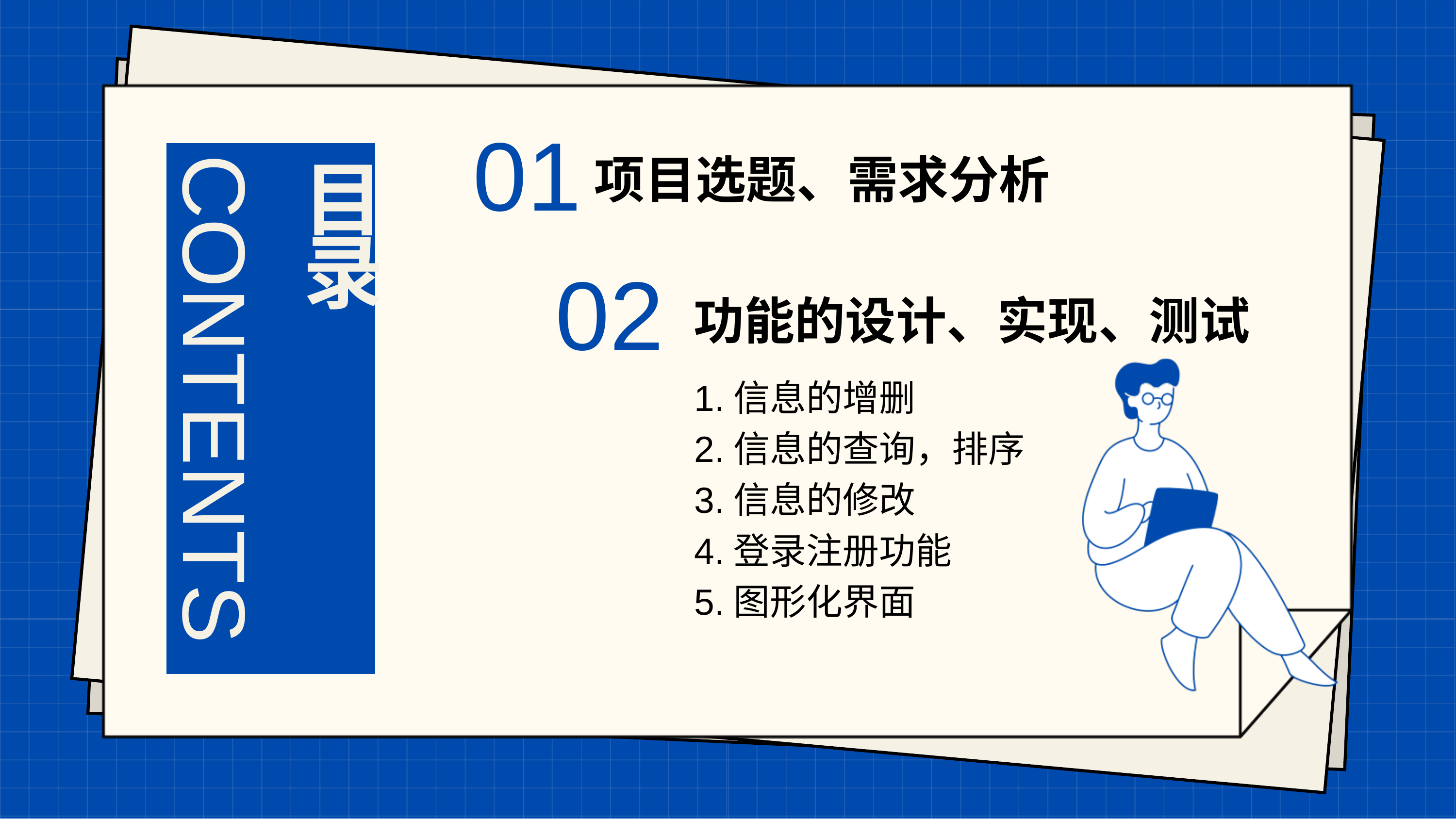

01
项目选题、需求分析

目录
02
功能的设计、实现、测试

CONTENTS
1.信息的增删
2.信息的查询，排序
3.信息的修改
4.登录注册功能
5.图形化界面